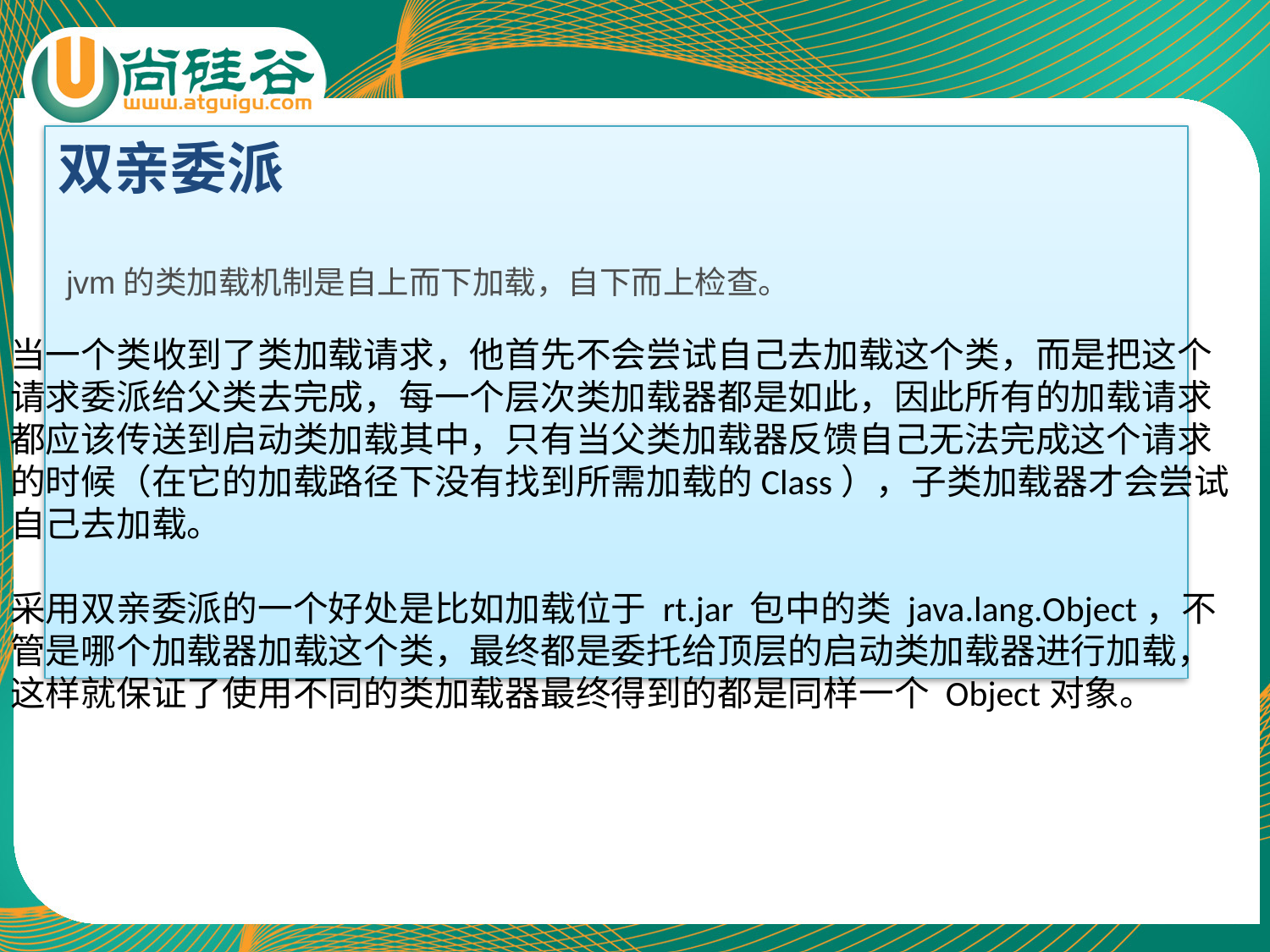

双亲委派
jvm的类加载机制是自上而下加载，自下而上检查。

当一个类收到了类加载请求，他首先不会尝试自己去加载这个类，而是把这个请求委派给父类去完成，每一个层次类加载器都是如此，因此所有的加载请求都应该传送到启动类加载其中，只有当父类加载器反馈自己无法完成这个请求的时候（在它的加载路径下没有找到所需加载的Class），子类加载器才会尝试自己去加载。

采用双亲委派的一个好处是比如加载位于 rt.jar 包中的类 java.lang.Object，不管是哪个加载器加载这个类，最终都是委托给顶层的启动类加载器进行加载，这样就保证了使用不同的类加载器最终得到的都是同样一个 Object对象。